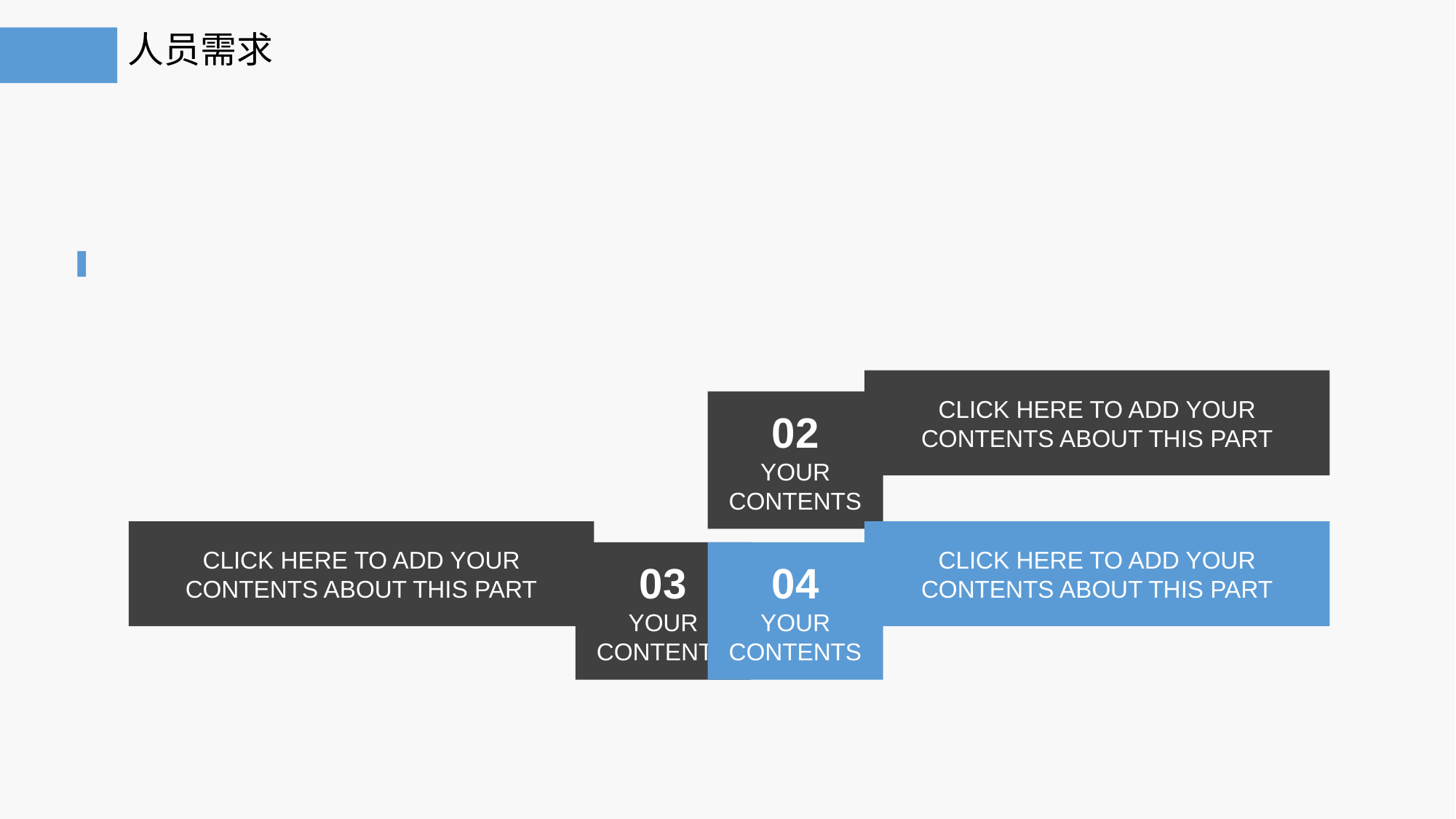

人员需求

CLICK HERE TO ADD YOUR CONTENTS ABOUT THIS PART
02
YOUR
CONTENTS
CLICK HERE TO ADD YOUR CONTENTS ABOUT THIS PART
CLICK HERE TO ADD YOUR CONTENTS ABOUT THIS PART
03
YOUR
CONTENTS
04
YOUR
CONTENTS